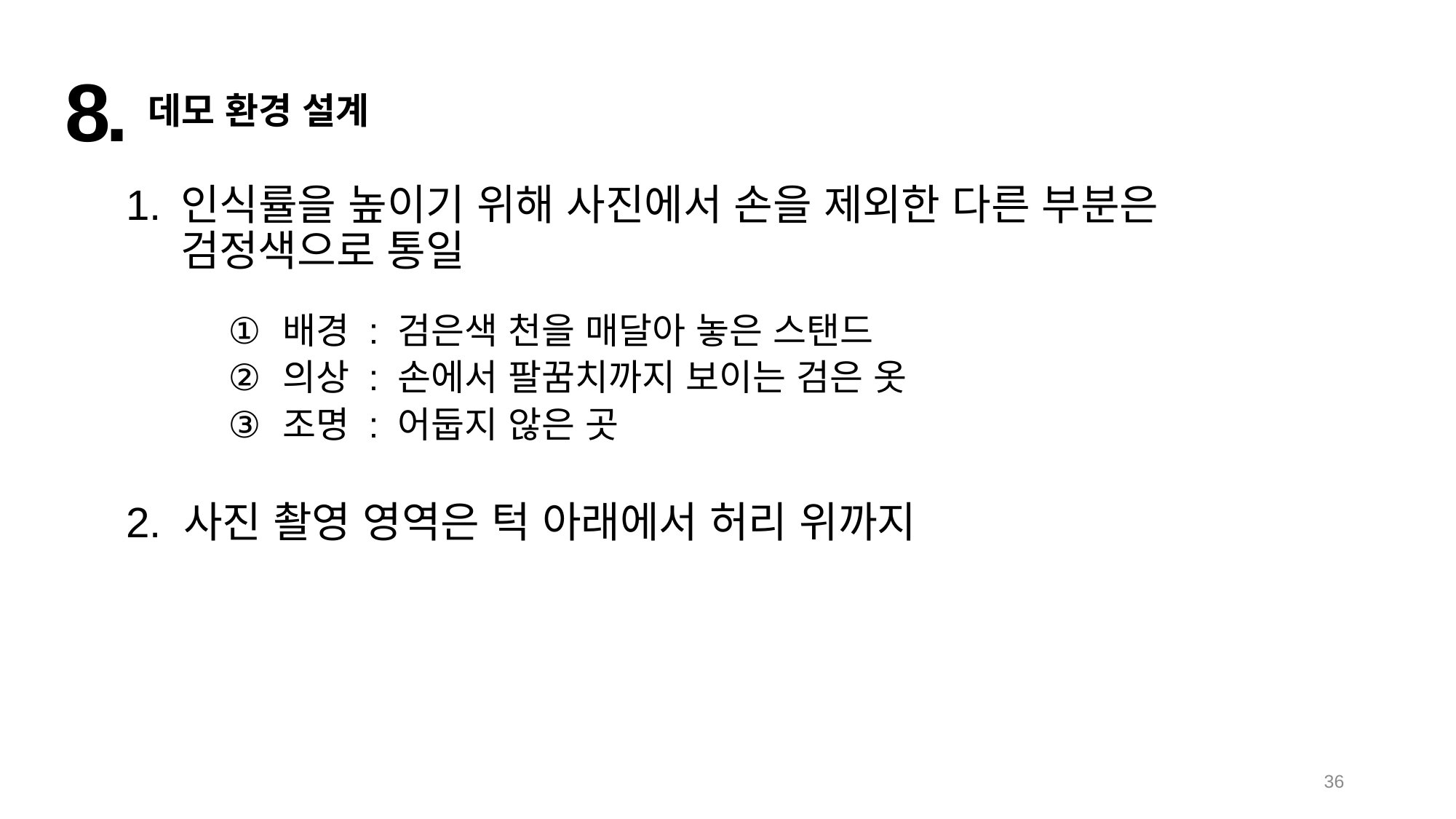

8.
데모 환경 설계
인식률을 높이기 위해 사진에서 손을 제외한 다른 부분은 검정색으로 통일

배경 : 검은색 천을 매달아 놓은 스탠드
의상 : 손에서 팔꿈치까지 보이는 검은 옷
조명 : 어둡지 않은 곳

2. 사진 촬영 영역은 턱 아래에서 허리 위까지

36